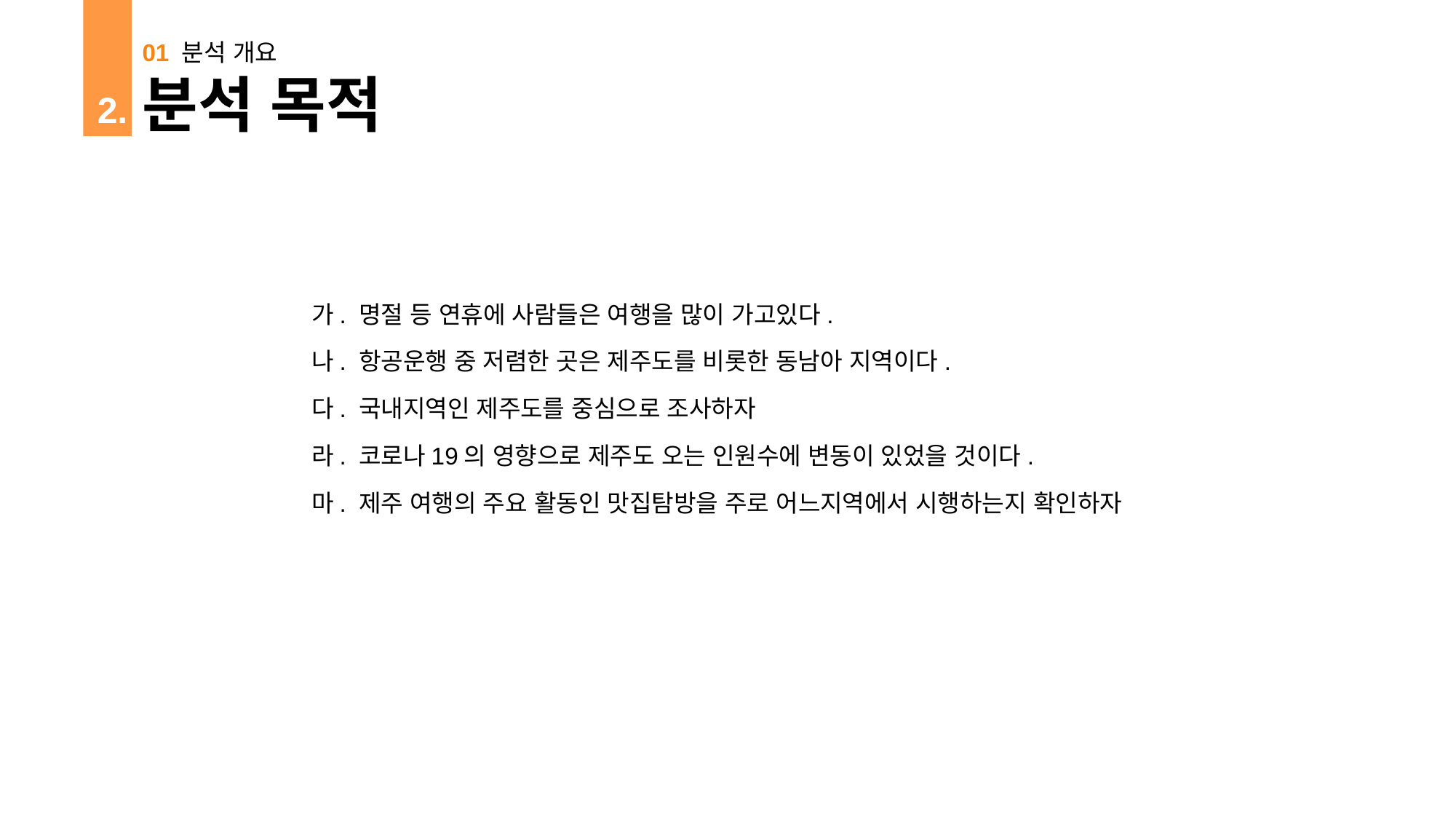

01 분석 개요
분석 목적
 2.
가. 명절 등 연휴에 사람들은 여행을 많이 가고있다.
나. 항공운행 중 저렴한 곳은 제주도를 비롯한 동남아 지역이다.
다. 국내지역인 제주도를 중심으로 조사하자
라. 코로나19의 영향으로 제주도 오는 인원수에 변동이 있었을 것이다.
마. 제주 여행의 주요 활동인 맛집탐방을 주로 어느지역에서 시행하는지 확인하자